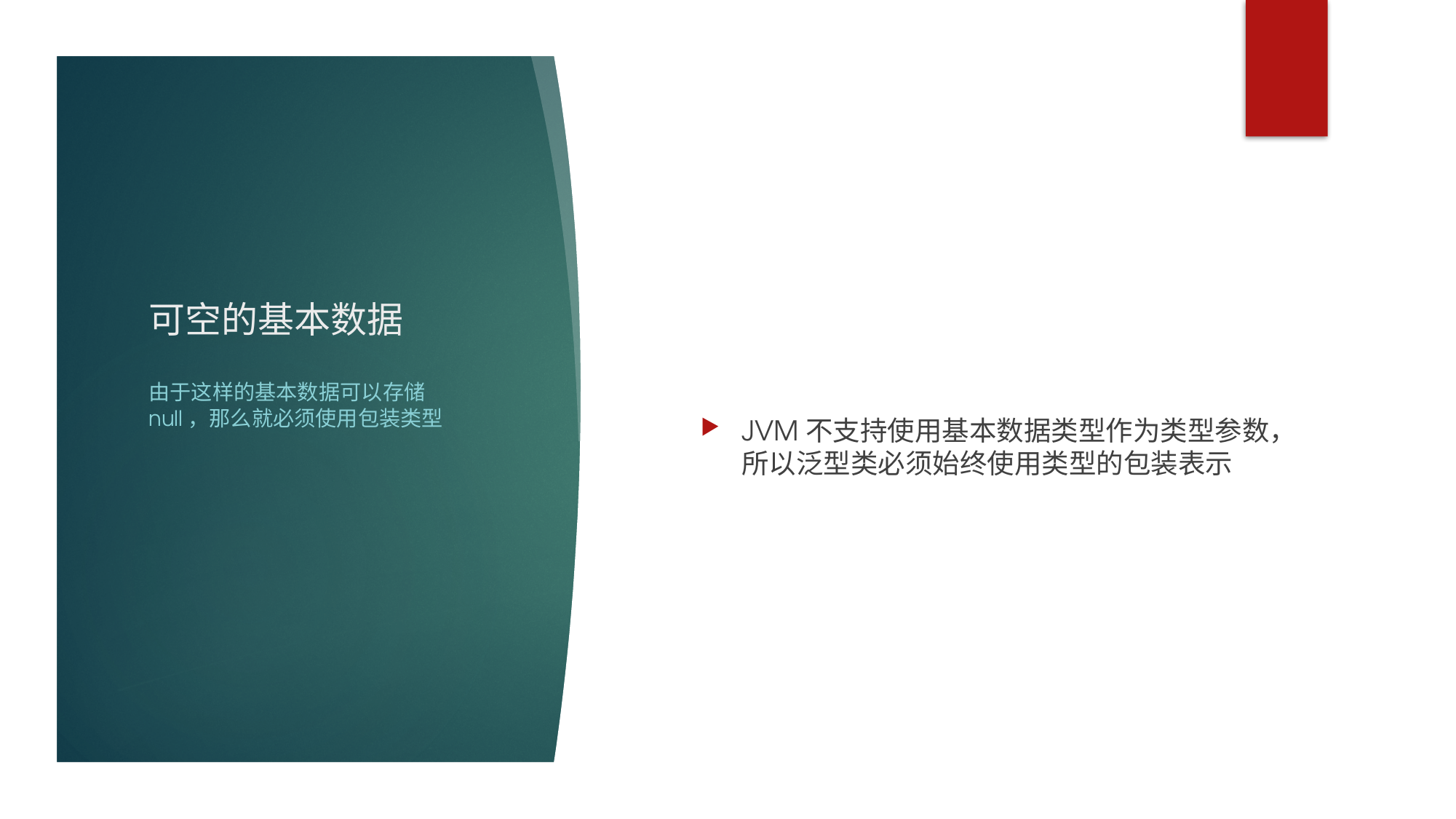

# 可空的基本数据
JVM不支持使用基本数据类型作为类型参数，所以泛型类必须始终使用类型的包装表示
由于这样的基本数据可以存储null，那么就必须使用包装类型